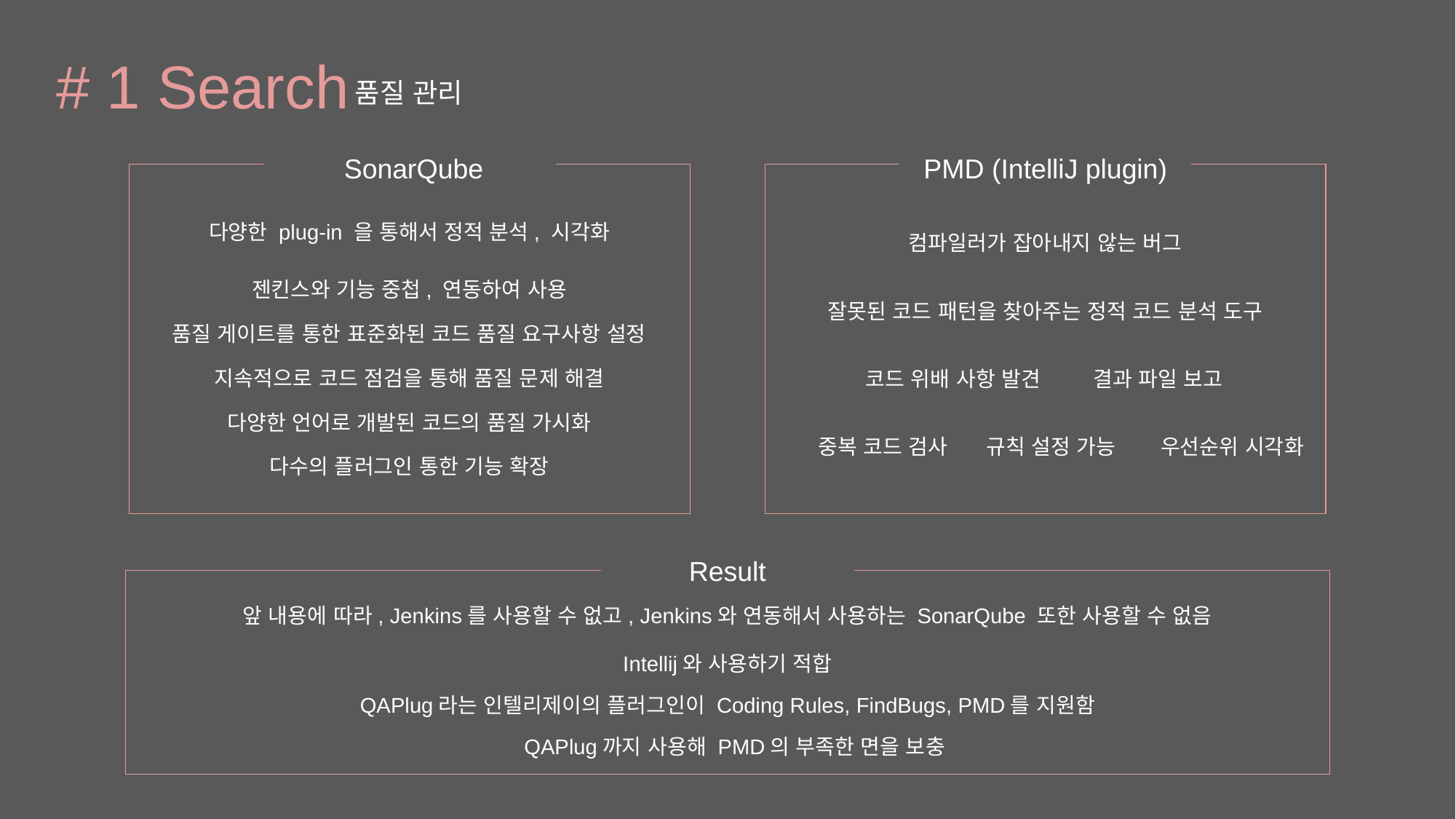

# 1 Search
품질 관리
 SonarQube
PMD (IntelliJ plugin)

다양한 plug-in 을 통해서 정적 분석, 시각화
컴파일러가 잡아내지 않는 버그
젠킨스와 기능 중첩, 연동하여 사용
잘못된 코드 패턴을 찾아주는 정적 코드 분석 도구
품질 게이트를 통한 표준화된 코드 품질 요구사항 설정
지속적으로 코드 점검을 통해 품질 문제 해결
코드 위배 사항 발견
결과 파일 보고
다양한 언어로 개발된 코드의 품질 가시화
중복 코드 검사
규칙 설정 가능
우선순위 시각화
다수의 플러그인 통한 기능 확장
Result

앞 내용에 따라, Jenkins를 사용할 수 없고, Jenkins와 연동해서 사용하는 SonarQube 또한 사용할 수 없음
Intellij와 사용하기 적합
QAPlug라는 인텔리제이의 플러그인이 Coding Rules, FindBugs, PMD를 지원함
QAPlug까지 사용해 PMD의 부족한 면을 보충